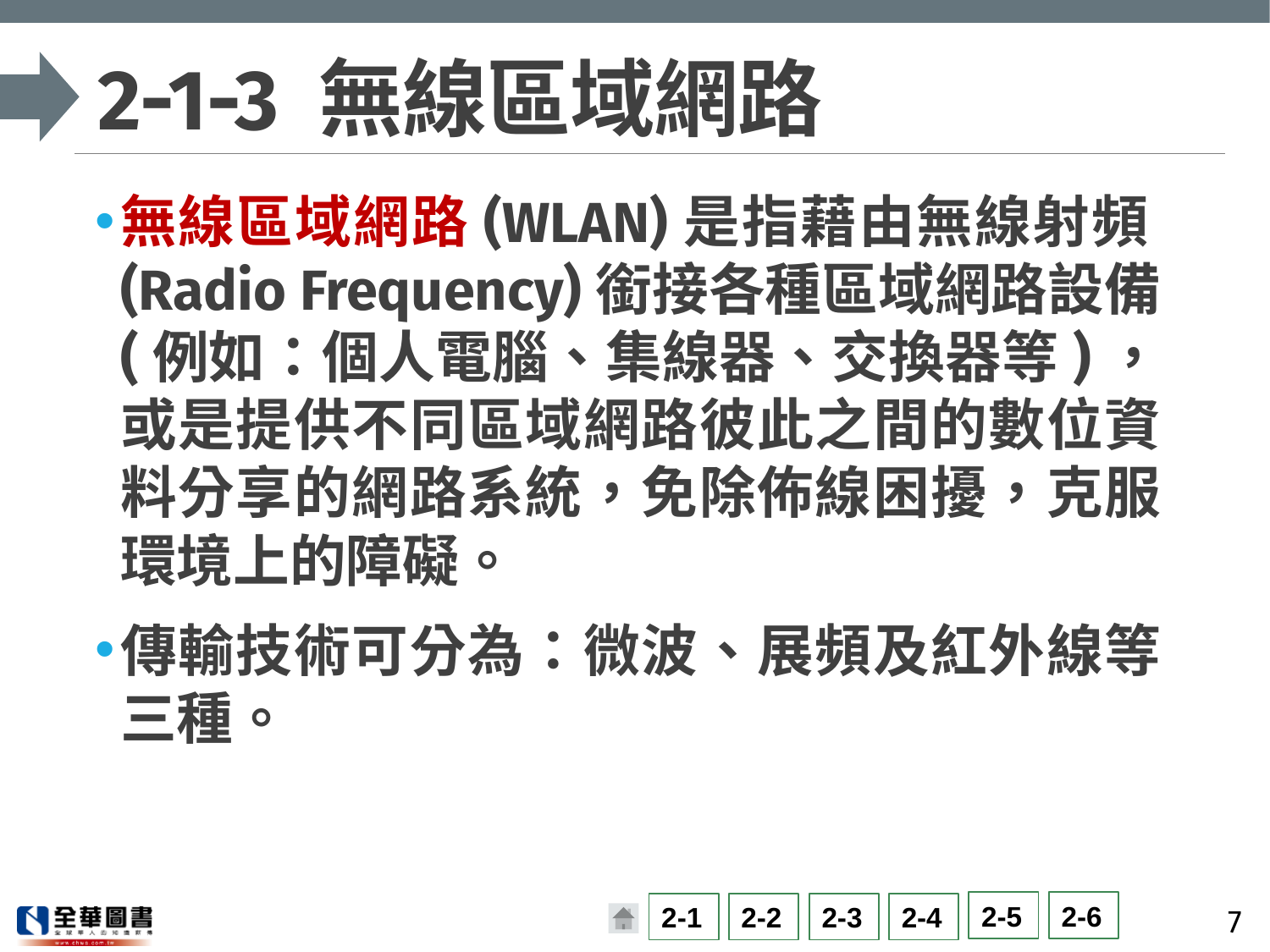

# 2-1-3 無線區域網路
無線區域網路(WLAN)是指藉由無線射頻(Radio Frequency)銜接各種區域網路設備(例如：個人電腦、集線器、交換器等)，或是提供不同區域網路彼此之間的數位資料分享的網路系統，免除佈線困擾，克服環境上的障礙。
傳輸技術可分為：微波、展頻及紅外線等三種。
7